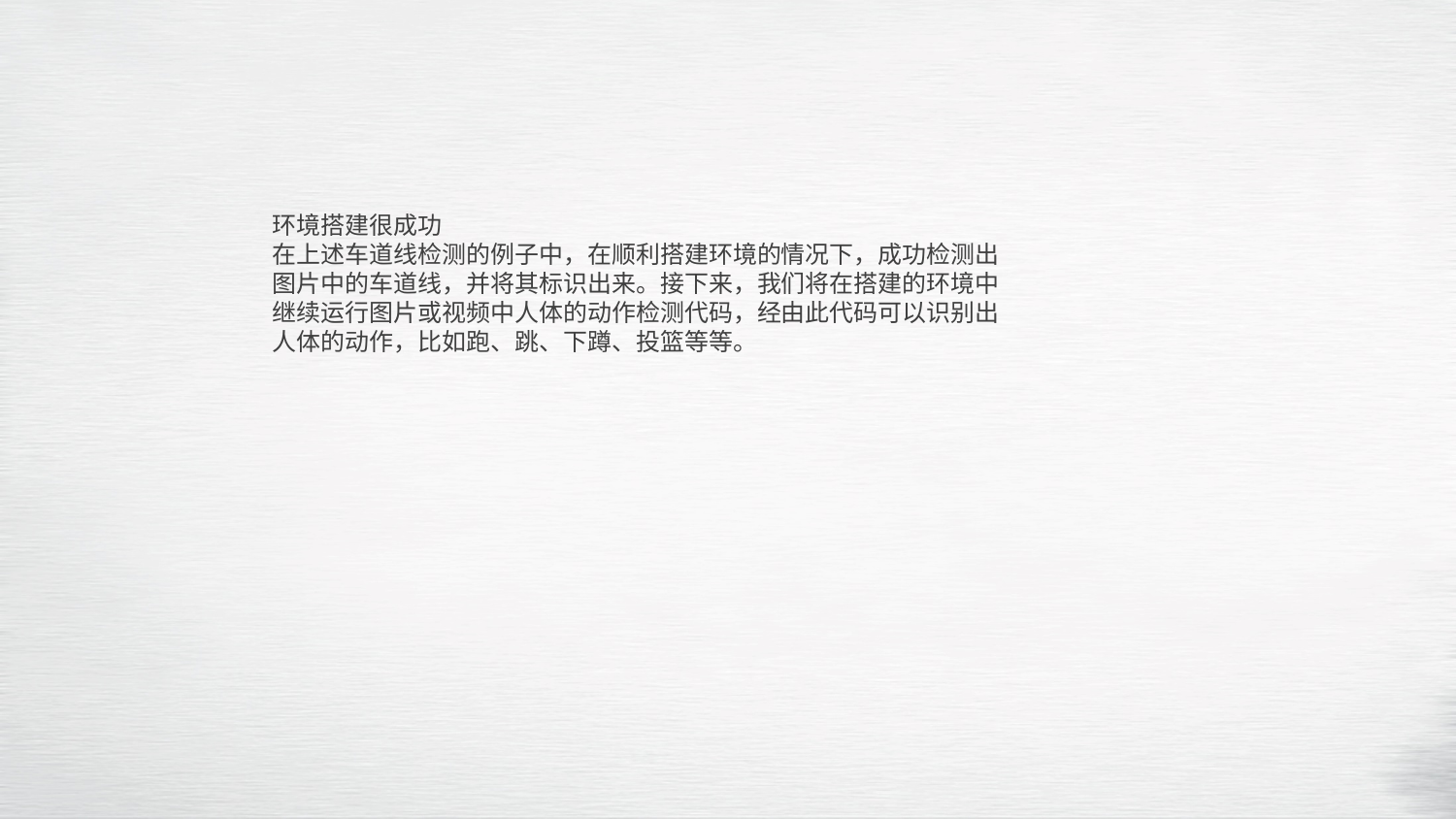

环境搭建很成功
在上述车道线检测的例子中，在顺利搭建环境的情况下，成功检测出图片中的车道线，并将其标识出来。接下来，我们将在搭建的环境中继续运行图片或视频中人体的动作检测代码，经由此代码可以识别出人体的动作，比如跑、跳、下蹲、投篮等等。